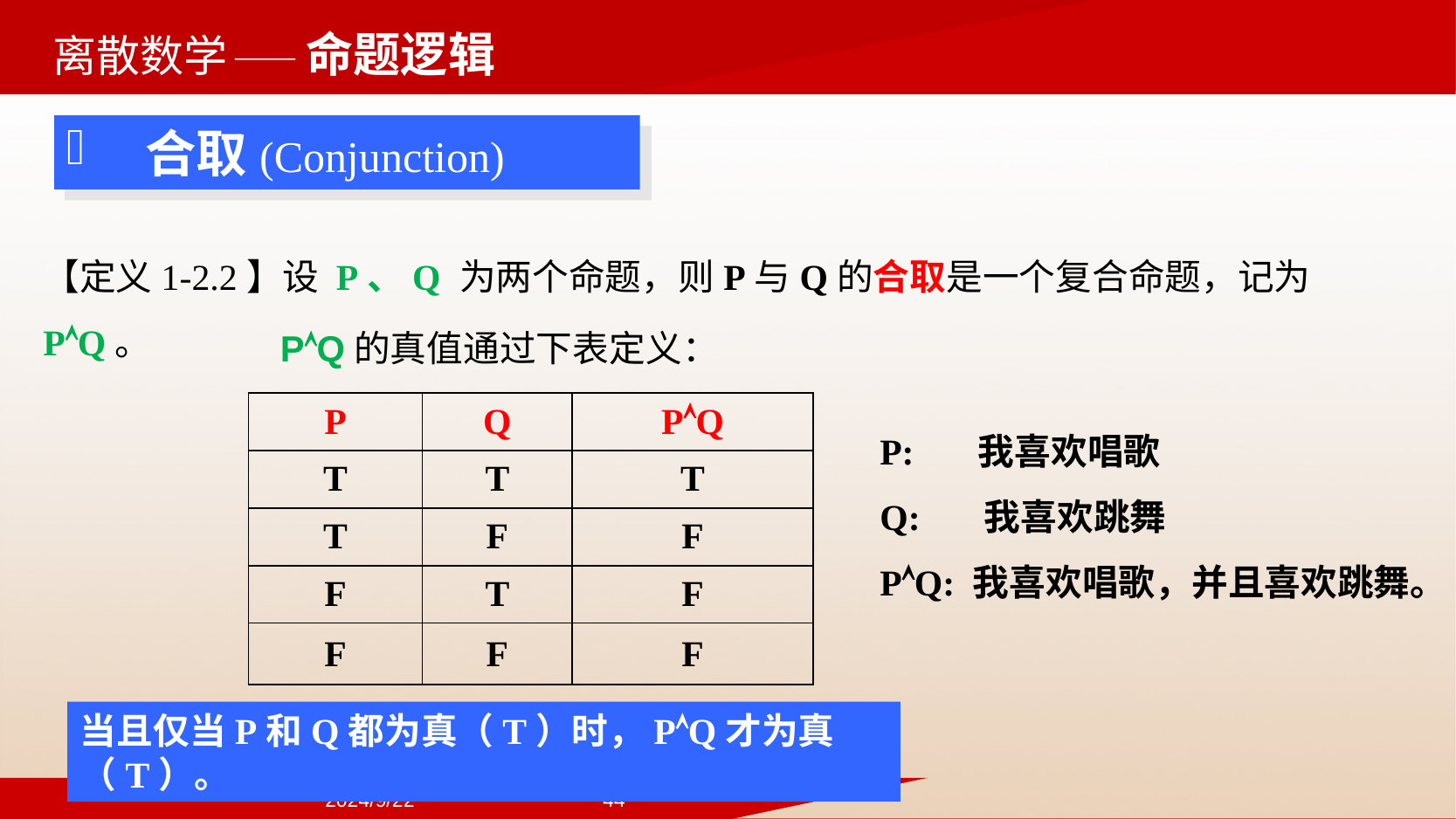

——命题逻辑
 合取(Conjunction)
【定义1-2.2】设 P、Q 为两个命题，则P与Q的合取是一个复合命题，记为P∧Q。
 P∧Q的真值通过下表定义：
| P | Q | P∧Q |
| --- | --- | --- |
| T | T | T |
| T | F | F |
| F | T | F |
| F | F | F |
P:      我喜欢唱歌
Q:      我喜欢跳舞
P∧Q: 我喜欢唱歌，并且喜欢跳舞。
当且仅当P和Q都为真（T）时，P∧Q才为真（T）。
2024/9/22
44